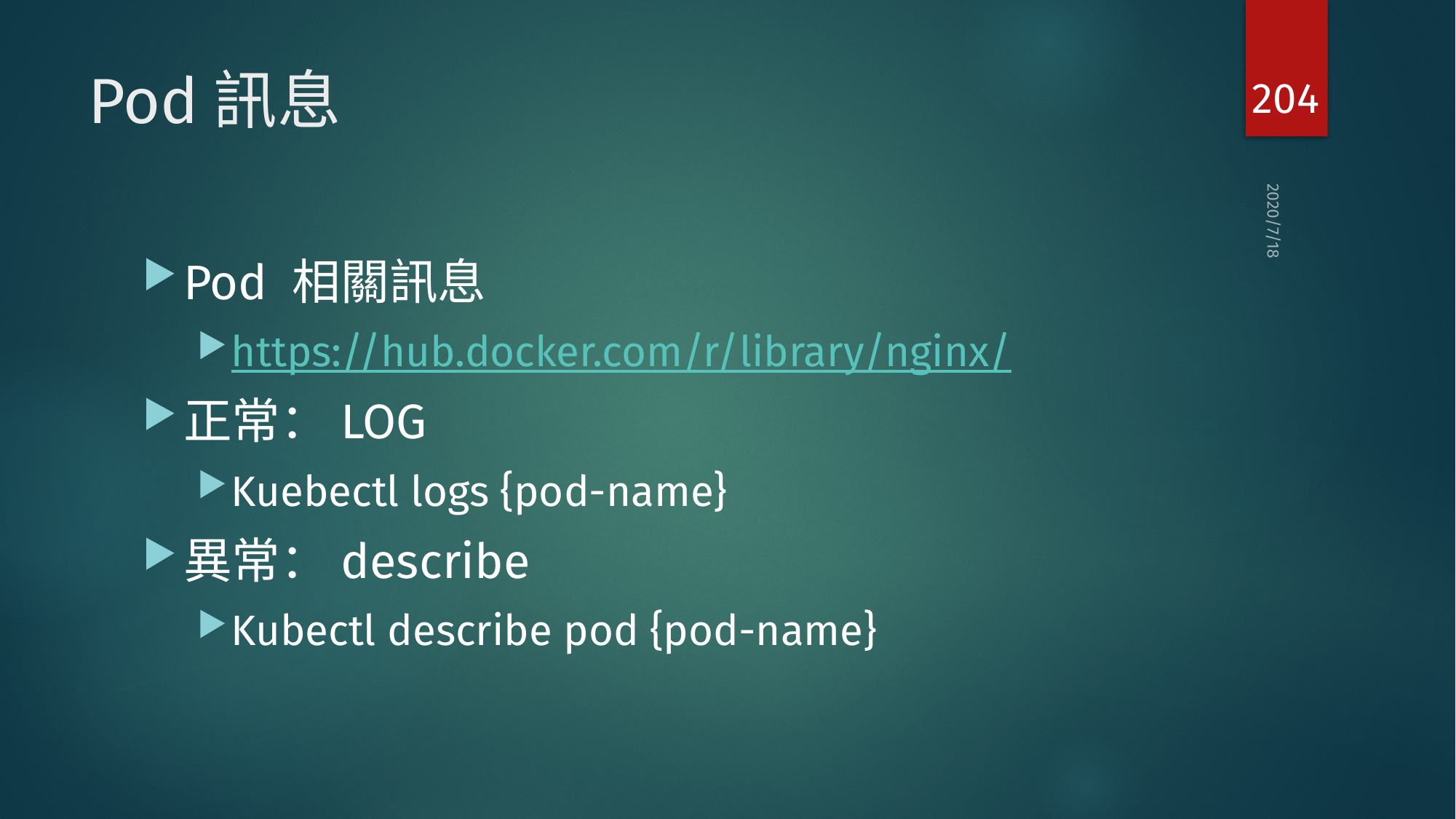

204
# Pod訊息
2020/7/18
Pod 相關訊息
https://hub.docker.com/r/library/nginx/
正常：LOG
Kuebectl logs {pod-name}
異常：describe
Kubectl describe pod {pod-name}